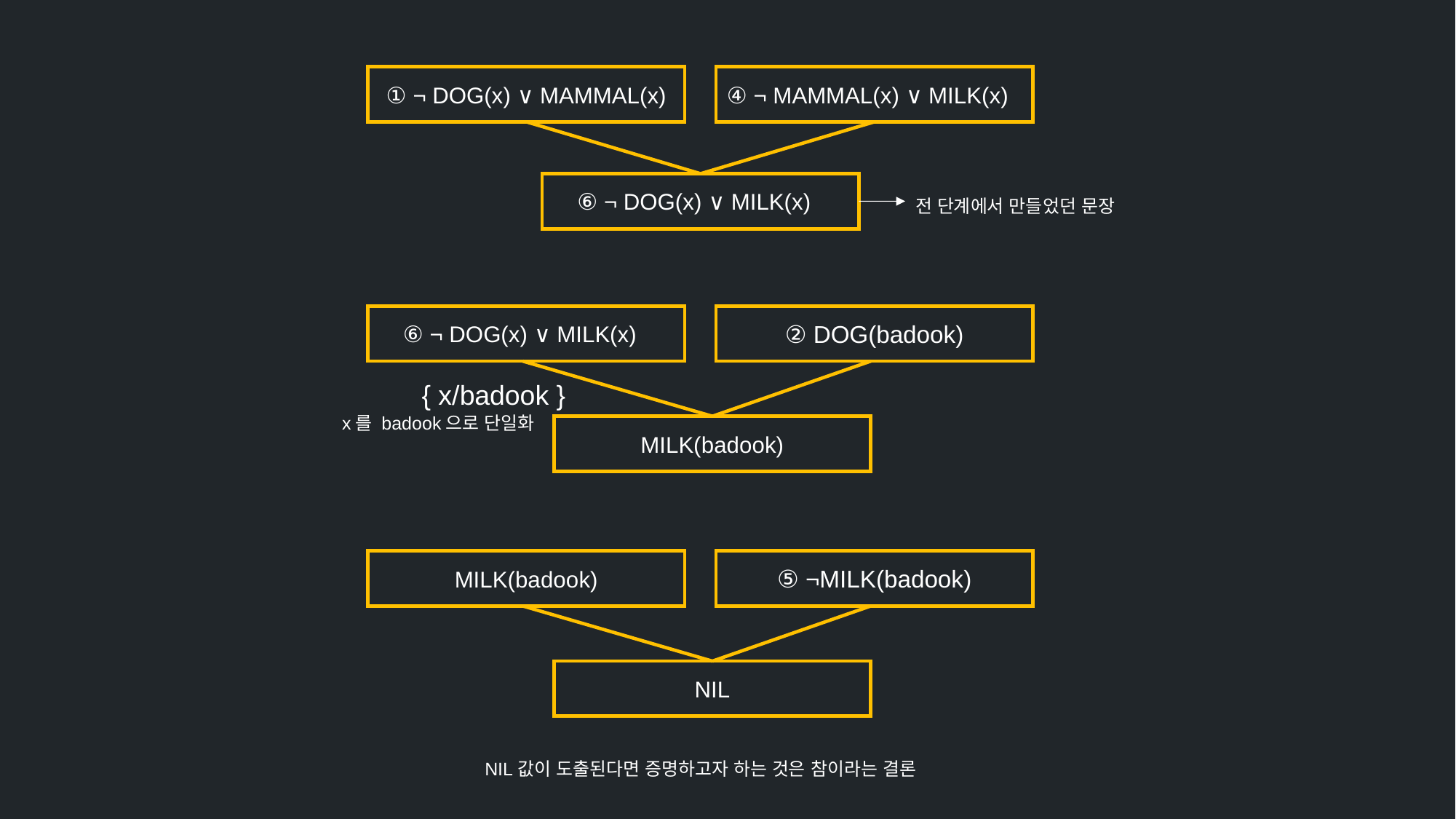

① ¬ DOG(x) ∨ MAMMAL(x)
④ ¬ MAMMAL(x) ∨ MILK(x)
⑥ ¬ DOG(x) ∨ MILK(x)
전 단계에서 만들었던 문장
⑥ ¬ DOG(x) ∨ MILK(x)
② DOG(badook)
{ x/badook }
x를 badook으로 단일화
MILK(badook)
MILK(badook)
⑤ ¬MILK(badook)
NIL
NIL값이 도출된다면 증명하고자 하는 것은 참이라는 결론